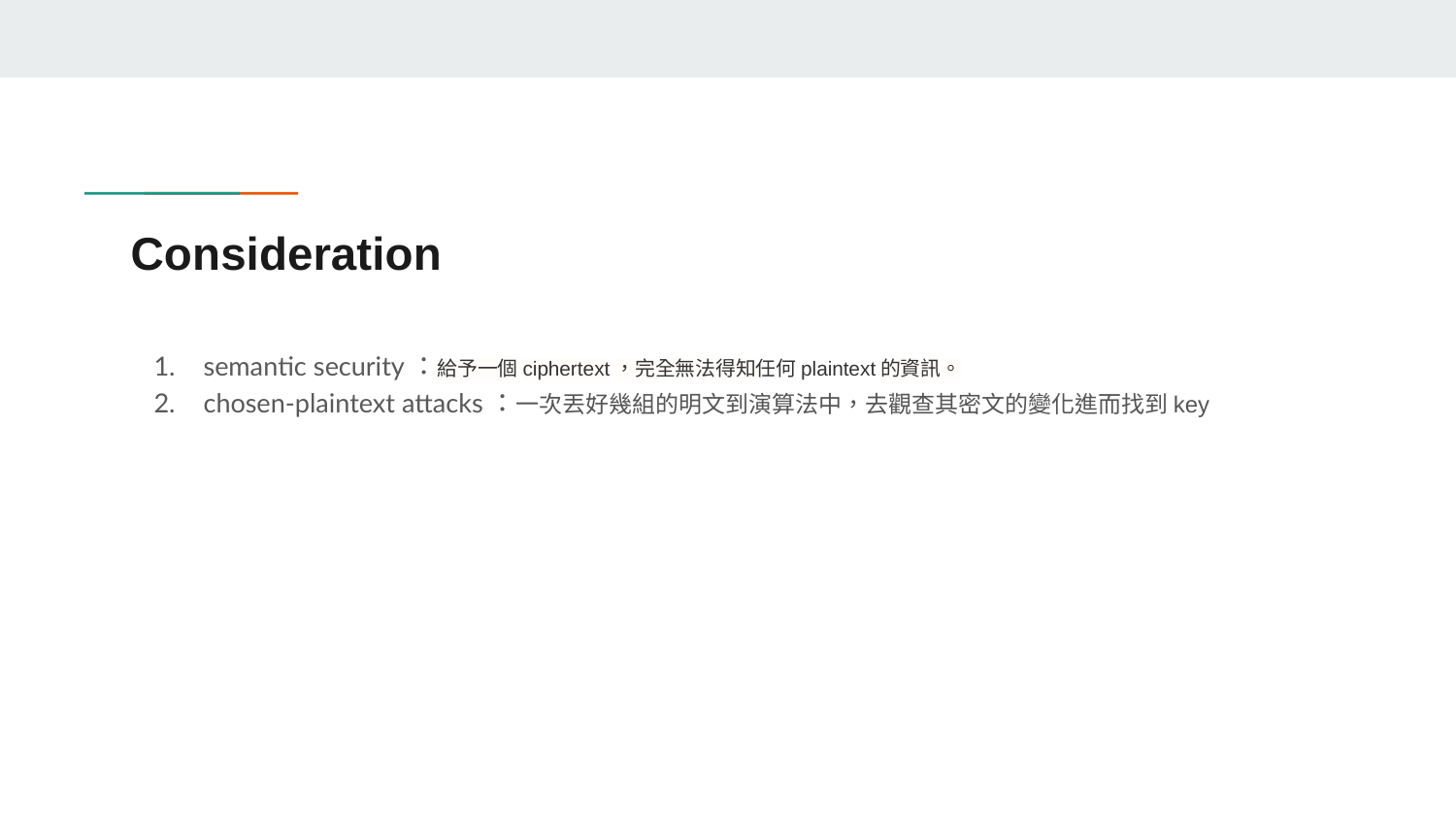

# Consideration
semantic security：給予一個ciphertext，完全無法得知任何plaintext的資訊。
chosen-plaintext attacks：一次丟好幾組的明文到演算法中，去觀查其密文的變化進而找到key